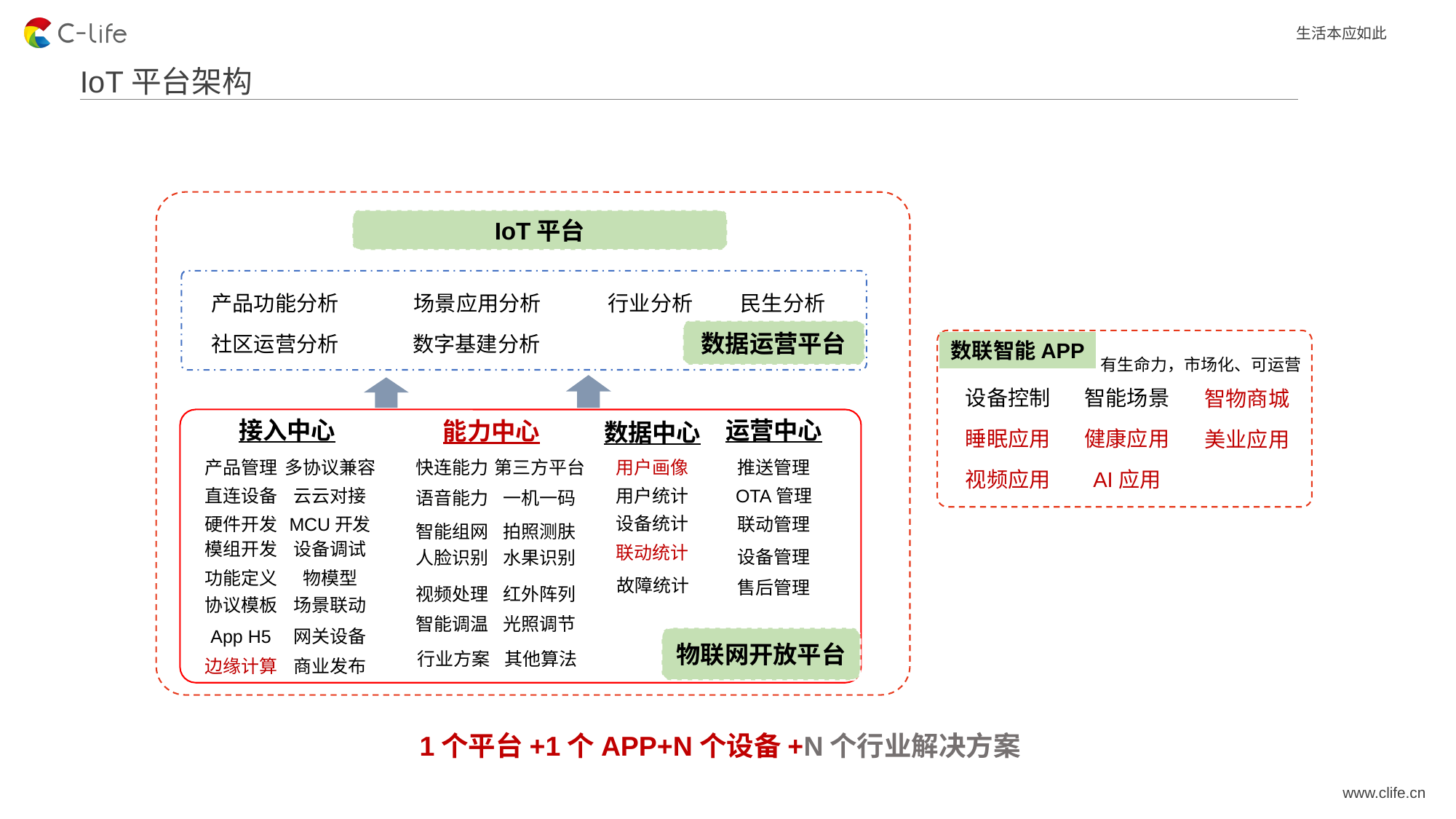

IoT平台架构

IoT平台

产品功能分析
场景应用分析
民生分析
行业分析
数据运营平台
社区运营分析
数字基建分析

数联智能APP
有生命力，市场化、可运营

设备控制
智能场景
智物商城
运营中心
推送管理
OTA管理
联动管理
设备管理
售后管理

接入中心
产品管理
多协议兼容
直连设备
云云对接
硬件开发
MCU开发
模组开发
设备调试
功能定义
物模型
协议模板
场景联动
App H5
网关设备
边缘计算
商业发布
能力中心
数据中心
用户画像
用户统计
设备统计
联动统计
故障统计
睡眠应用
健康应用
美业应用
快连能力
第三方平台
视频应用
AI应用
语音能力
一机一码
智能组网
拍照测肤
人脸识别
水果识别
视频处理
红外阵列
智能调温
光照调节
物联网开放平台
行业方案
其他算法
1个平台+1个APP+N个设备+N个行业解决方案